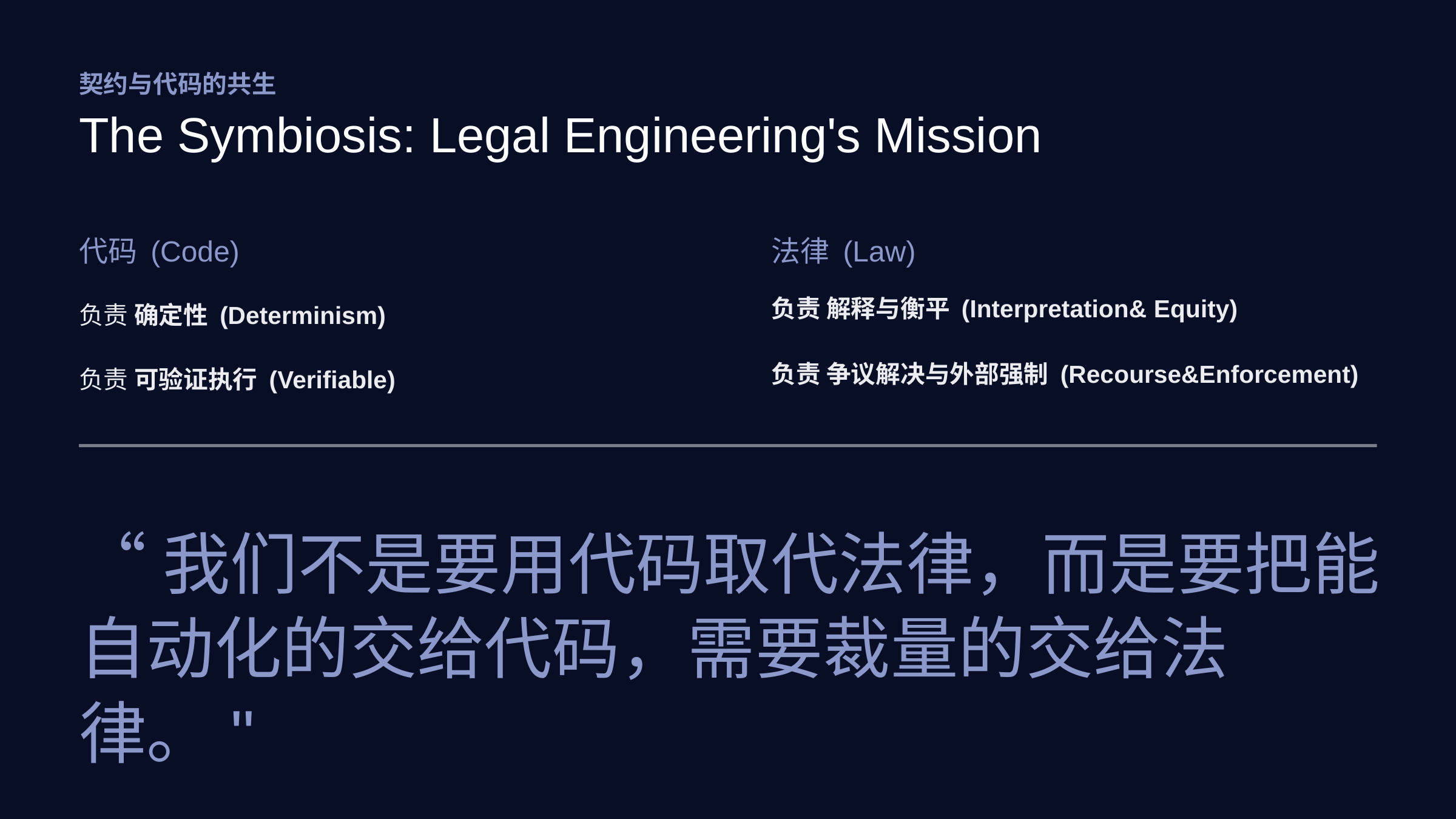

契约与代码的共生
The Symbiosis: Legal Engineering's Mission
代码 (Code)
法律 (Law)
负责 解释与衡平 (Interpretation& Equity)
负责 确定性 (Determinism)
负责 争议解决与外部强制 (Recourse&Enforcement)
负责 可验证执行 (Verifiable)

“我们不是要用代码取代法律，而是要把能自动化的交给代码，需要裁量的交给法律。"